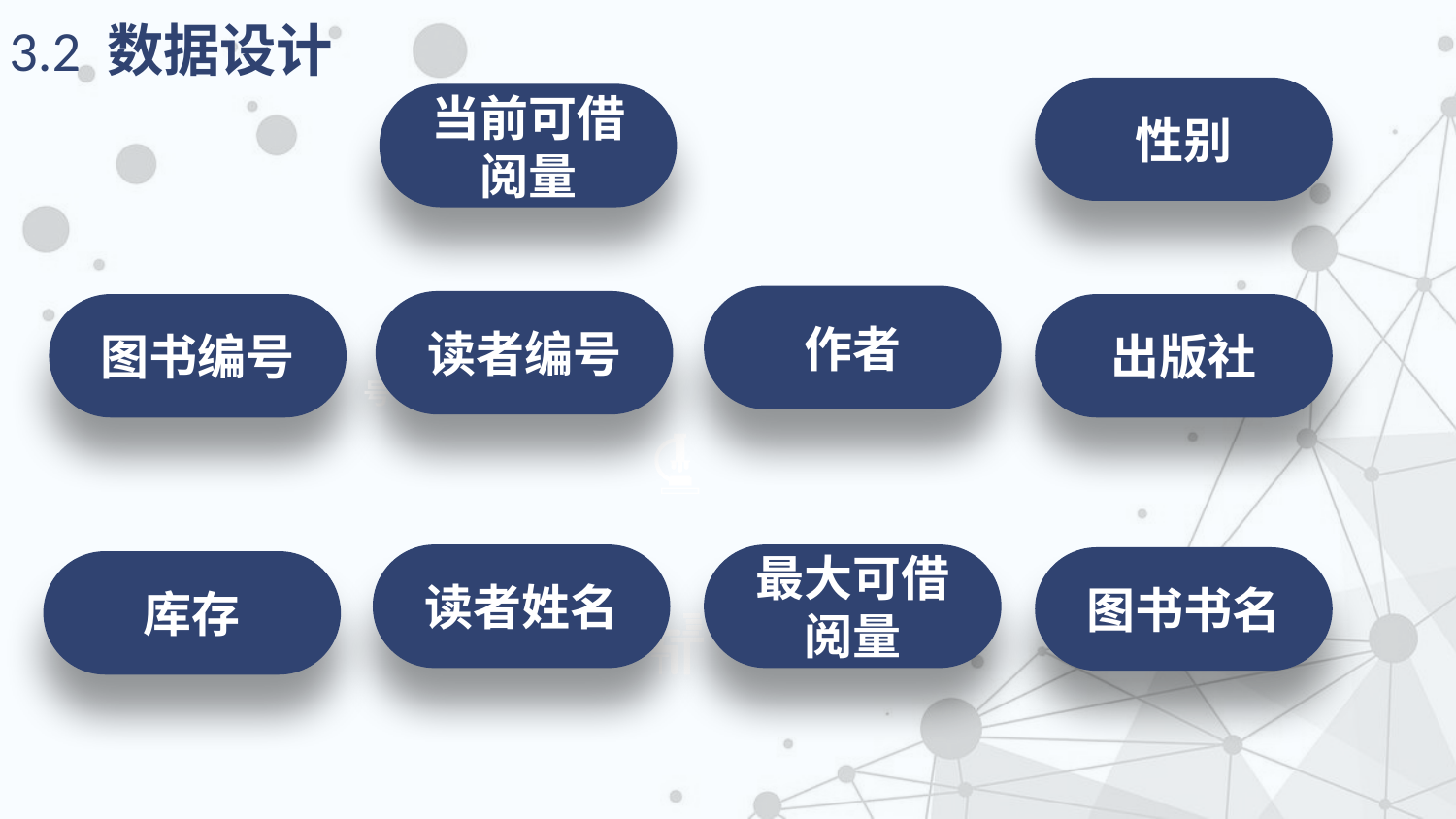

3.2 数据设计
性别
当前可借阅量
作者
读者编号
图书编号
出版社
号

读者姓名
最大可借阅量
图书书名
库存